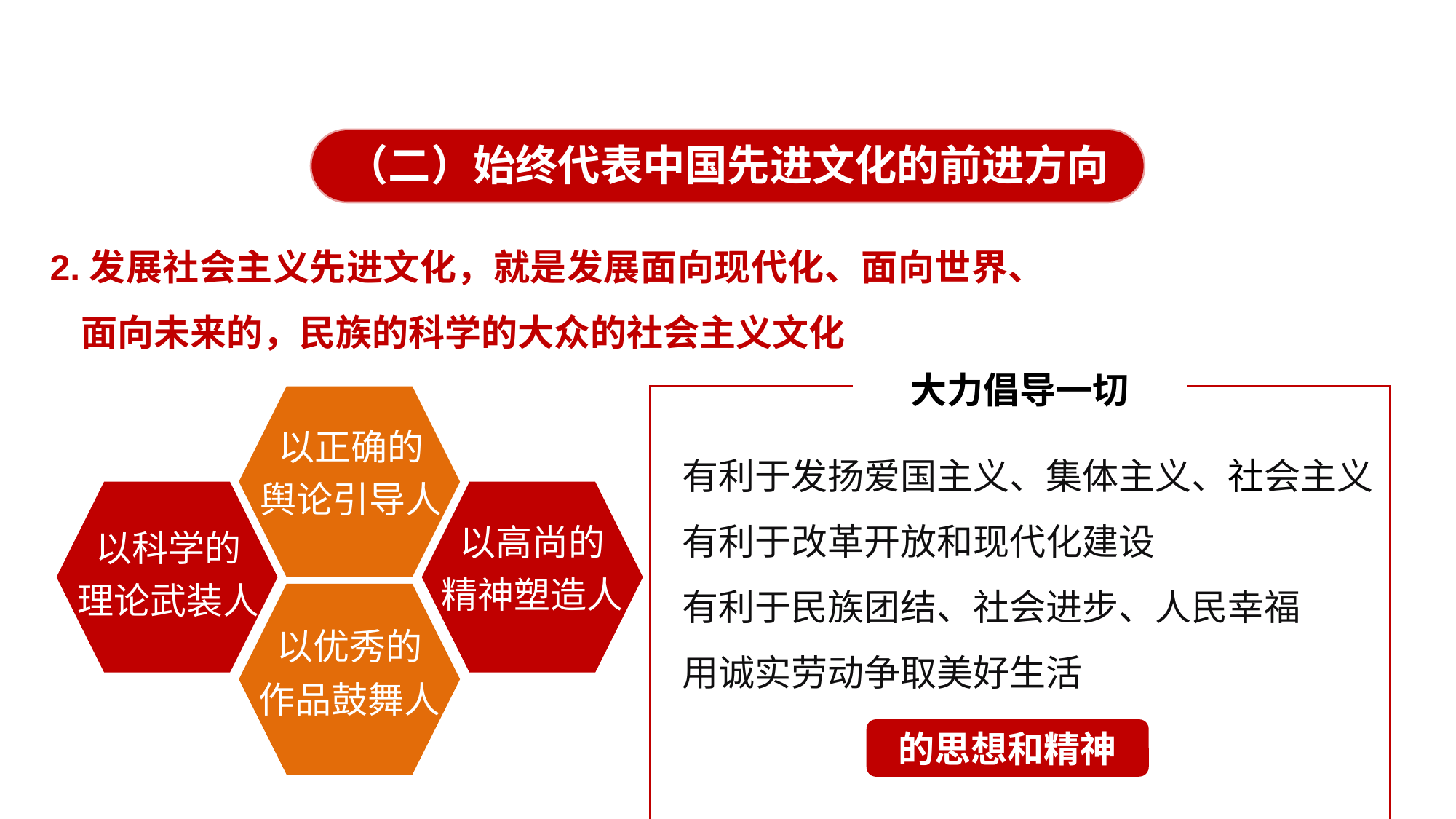

一、“三个代表”重要思想的核心观点
（二）始终代表中国先进文化的前进方向
2.发展社会主义先进文化，就是发展面向现代化、面向世界、面向未来的，民族的科学的大众的社会主义文化
大力倡导一切

有利于发扬爱国主义、集体主义、社会主义
有利于改革开放和现代化建设
有利于民族团结、社会进步、人民幸福
用诚实劳动争取美好生活

以正确的
舆论引导人
以高尚的
精神塑造人
以科学的
理论武装人
以优秀的
作品鼓舞人
的思想和精神